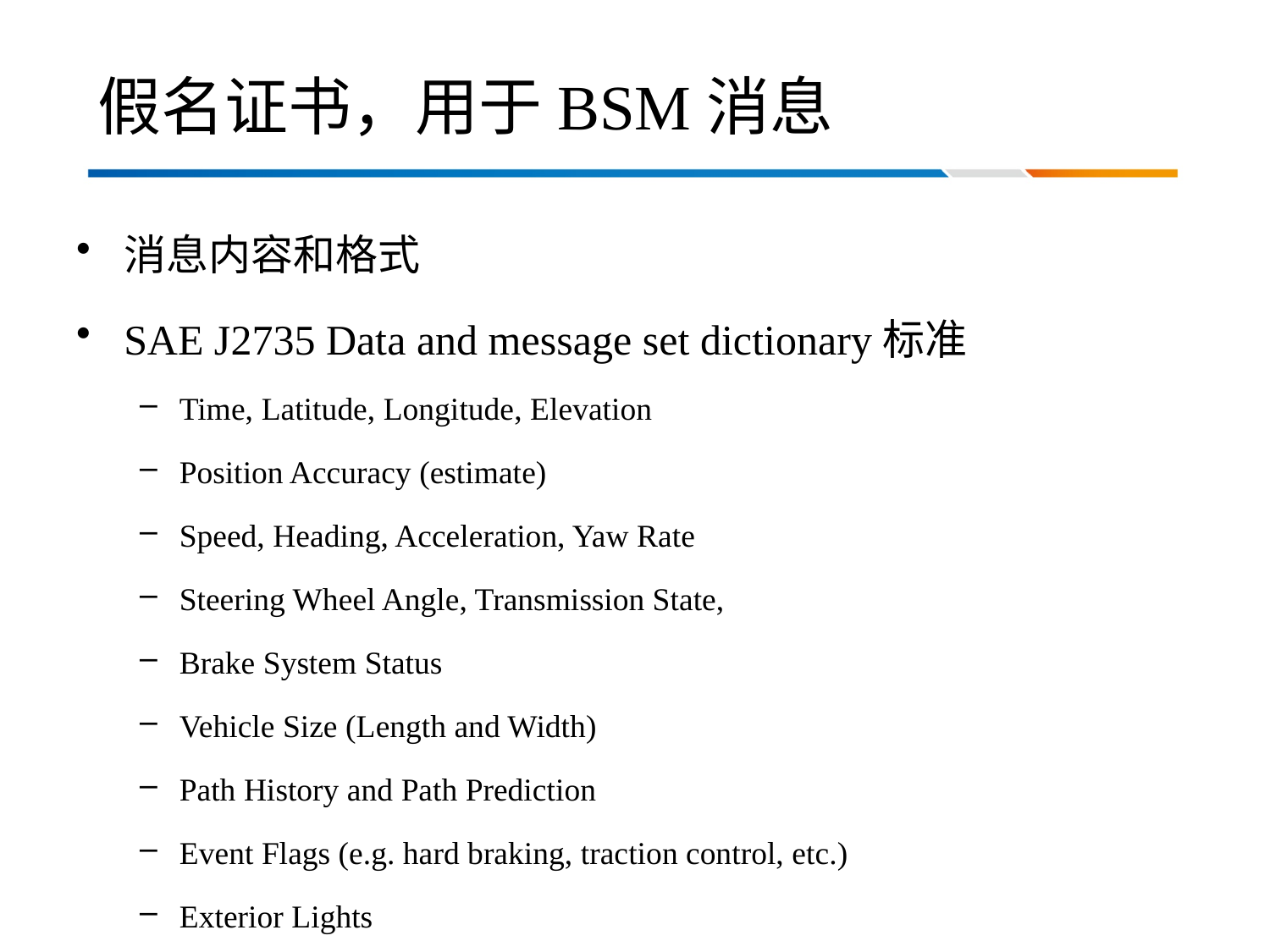

# 假名证书，用于BSM消息
消息内容和格式
SAE J2735 Data and message set dictionary标准
Time, Latitude, Longitude, Elevation
Position Accuracy (estimate)
Speed, Heading, Acceleration, Yaw Rate
Steering Wheel Angle, Transmission State,
Brake System Status
Vehicle Size (Length and Width)
Path History and Path Prediction
Event Flags (e.g. hard braking, traction control, etc.)
Exterior Lights